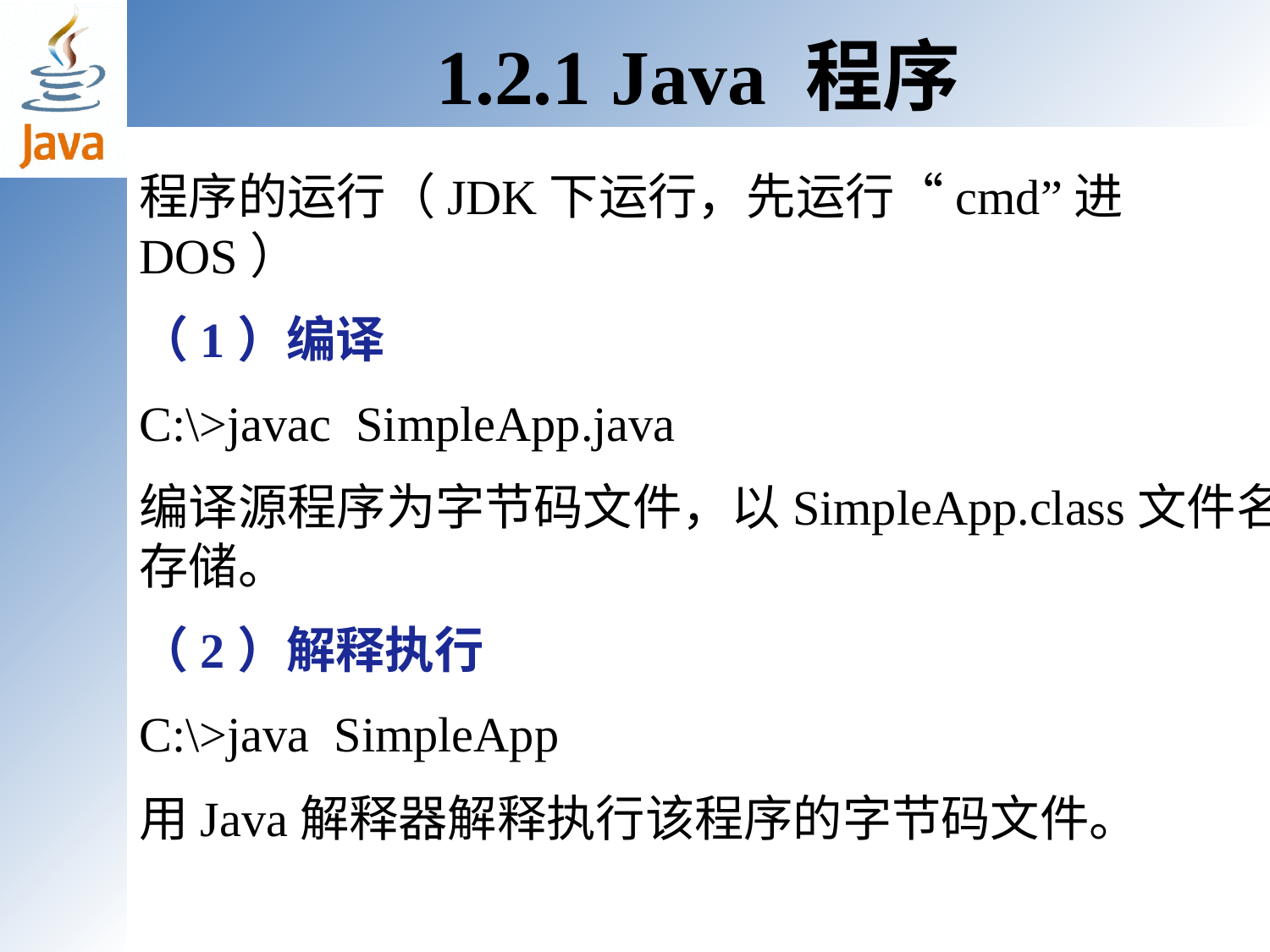

1.2.1 Java 程序
程序的运行（JDK下运行，先运行“cmd”进DOS）
（1）编译
C:\>javac  SimpleApp.java
编译源程序为字节码文件，以SimpleApp.class文件名存储。
（2）解释执行
C:\>java  SimpleApp
用Java解释器解释执行该程序的字节码文件。
50